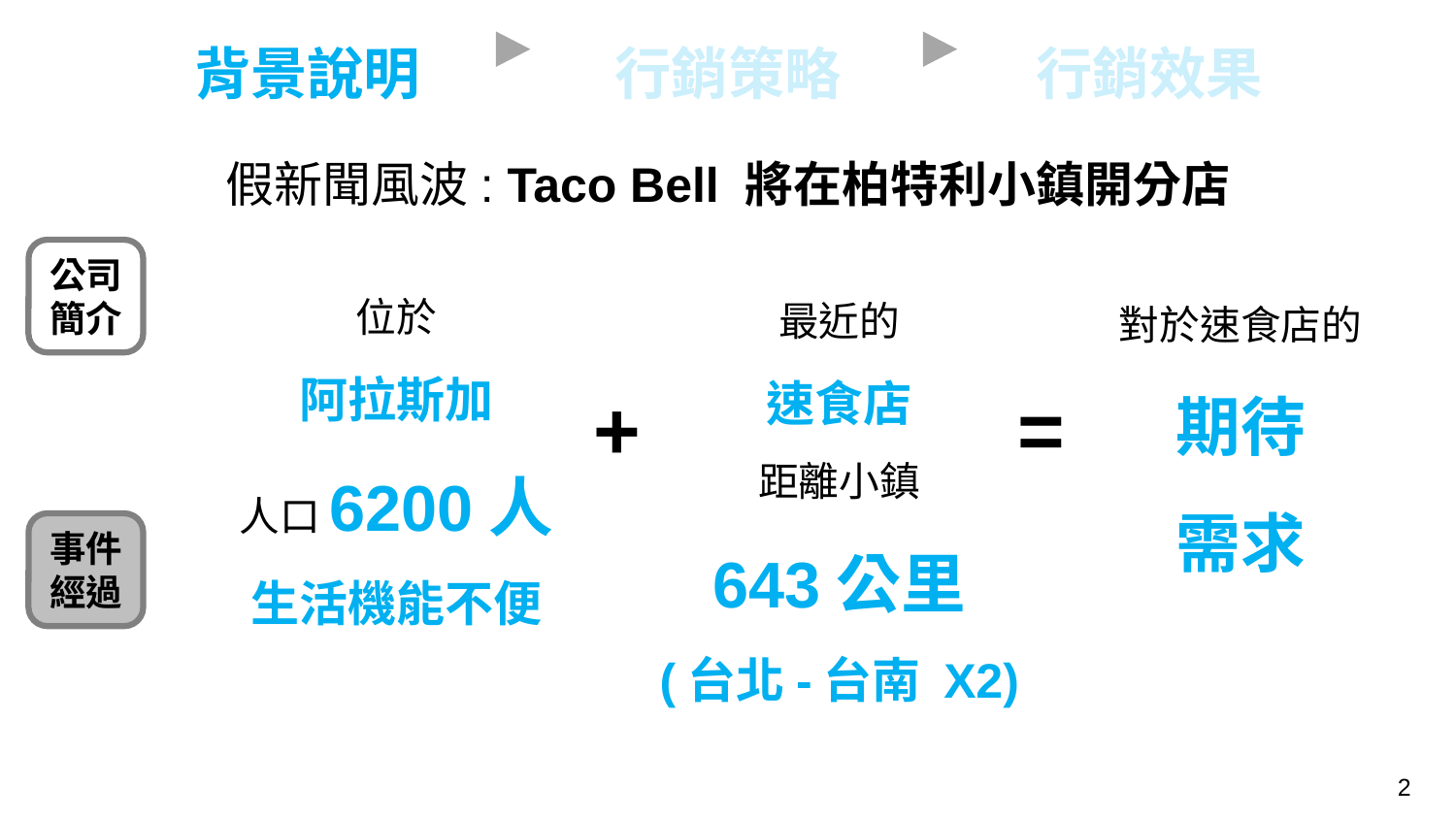

背景說明
行銷策略
行銷效果

假新聞風波: Taco Bell 將在柏特利小鎮開分店
公司簡介
位於
阿拉斯加
人口6200人
生活機能不便
最近的
速食店
距離小鎮
643公里
(台北-台南 X2)
對於速食店的
期待
需求
+
=
事件經過
2